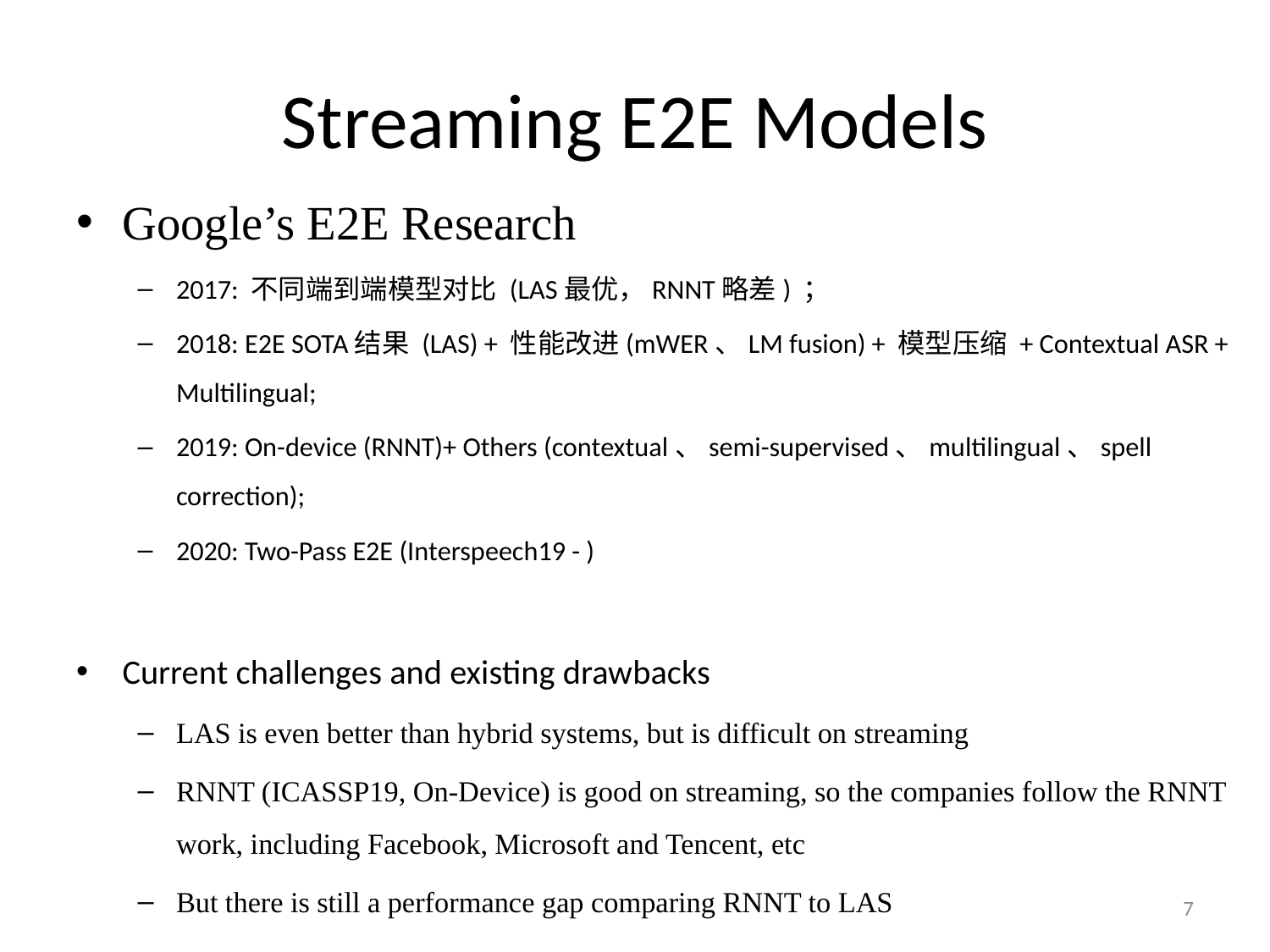

# Streaming E2E Models
Google’s E2E Research
2017: 不同端到端模型对比 (LAS最优，RNNT略差) ；
2018: E2E SOTA结果 (LAS) + 性能改进(mWER、LM fusion) + 模型压缩 + Contextual ASR + Multilingual;
2019: On-device (RNNT)+ Others (contextual、semi-supervised、multilingual、spell correction);
2020: Two-Pass E2E (Interspeech19 - )

Current challenges and existing drawbacks
LAS is even better than hybrid systems, but is difficult on streaming
RNNT (ICASSP19, On-Device) is good on streaming, so the companies follow the RNNT work, including Facebook, Microsoft and Tencent, etc
But there is still a performance gap comparing RNNT to LAS

7